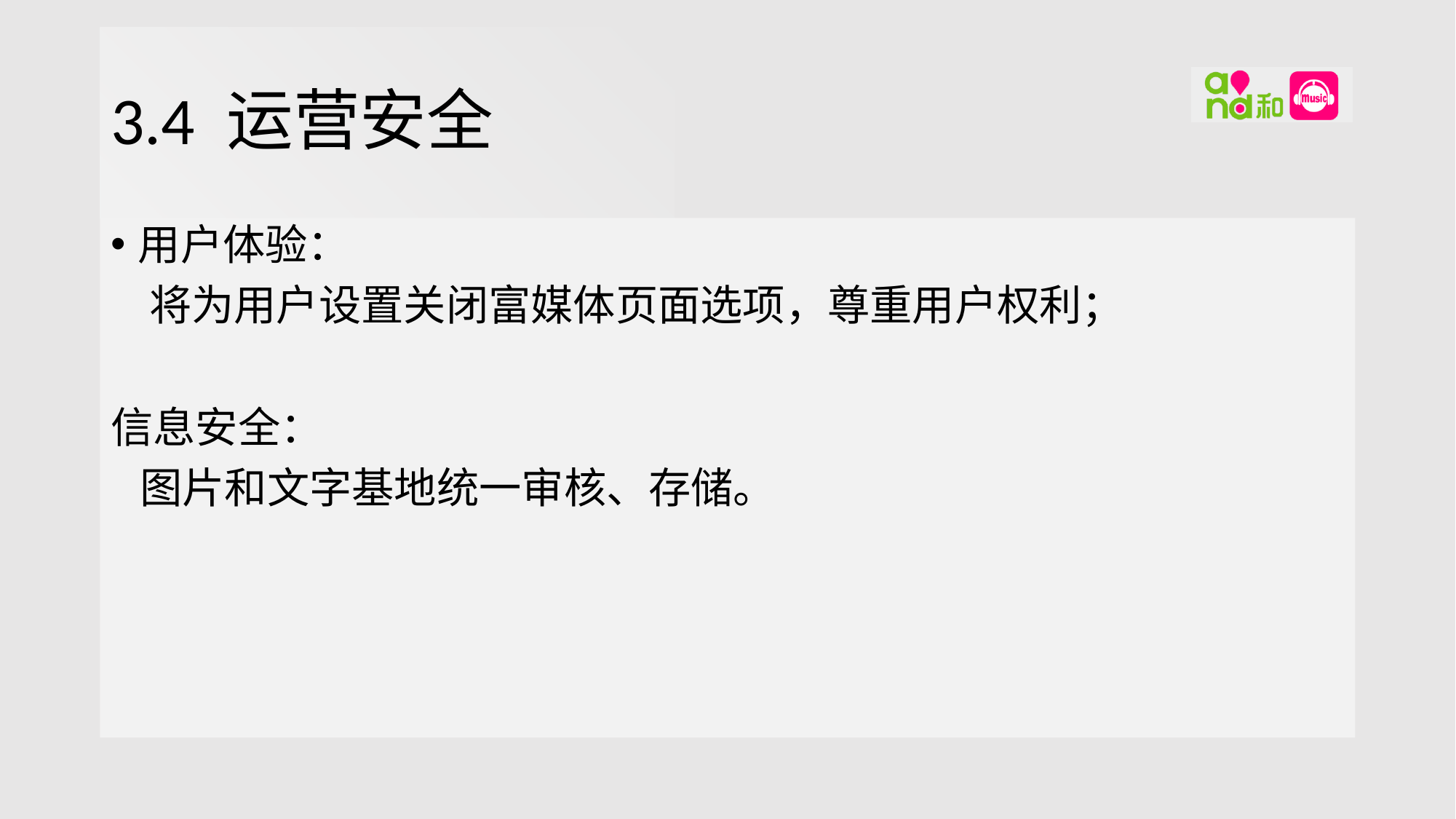

# 3.4 运营安全
用户体验：
   将为用户设置关闭富媒体页面选项，尊重用户权利；

信息安全：
  图片和文字基地统一审核、存储。